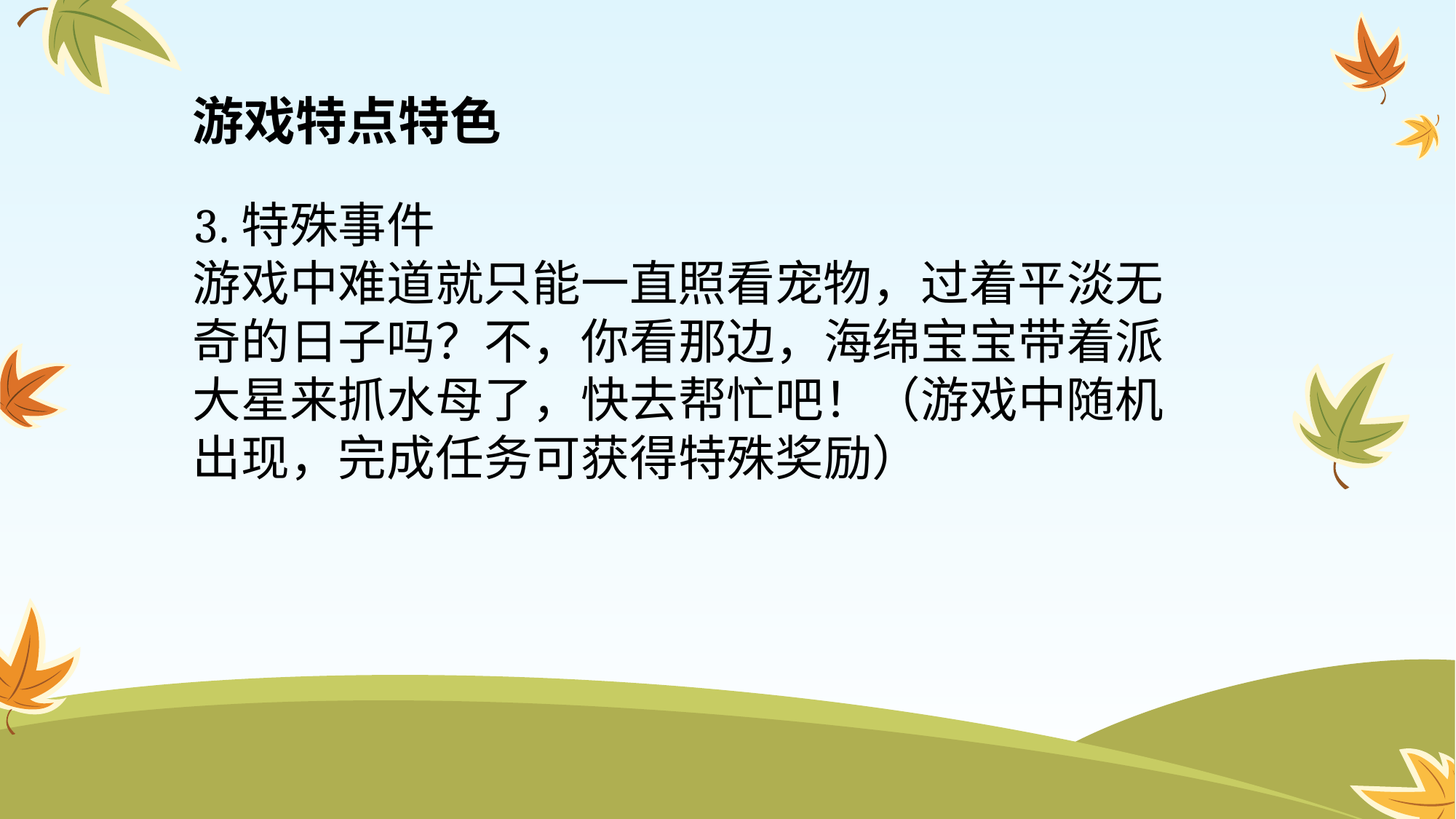

# 游戏特点特色
3.特殊事件
游戏中难道就只能一直照看宠物，过着平淡无奇的日子吗？不，你看那边，海绵宝宝带着派大星来抓水母了，快去帮忙吧！（游戏中随机出现，完成任务可获得特殊奖励）